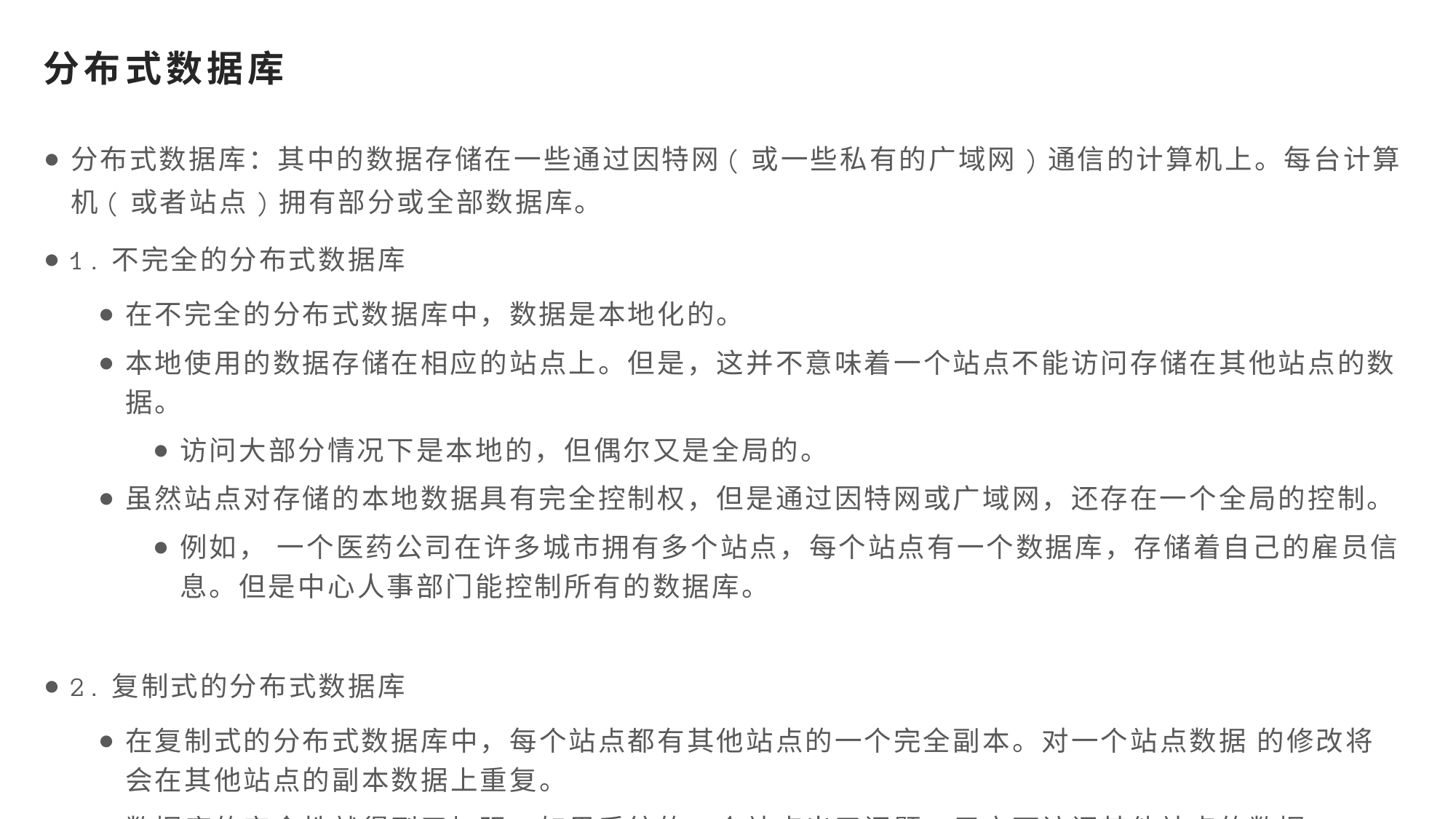

# 分布式数据库
分布式数据库：其中的数据存储在一些通过因特网(或一些私有的广域网)通信的计算机上。每台计算机(或者站点)拥有部分或全部数据库。
1.不完全的分布式数据库
在不完全的分布式数据库中，数据是本地化的。
本地使用的数据存储在相应的站点上。但是，这并不意味着一个站点不能访问存储在其他站点的数据。
访问大部分情况下是本地的，但偶尔又是全局的。
虽然站点对存储的本地数据具有完全控制权，但是通过因特网或广域网，还存在一个全局的控制。
例如， 一个医药公司在许多城市拥有多个站点，每个站点有一个数据库，存储着自己的雇员信息。但是中心人事部门能控制所有的数据库。

2.复制式的分布式数据库
在复制式的分布式数据库中，每个站点都有其他站点的一个完全副本。对一个站点数据 的修改将会在其他站点的副本数据上重复。
数据库的安全性就得到了加强。如果系统的一个站点出了问题，用户可访问其他站点的数据。